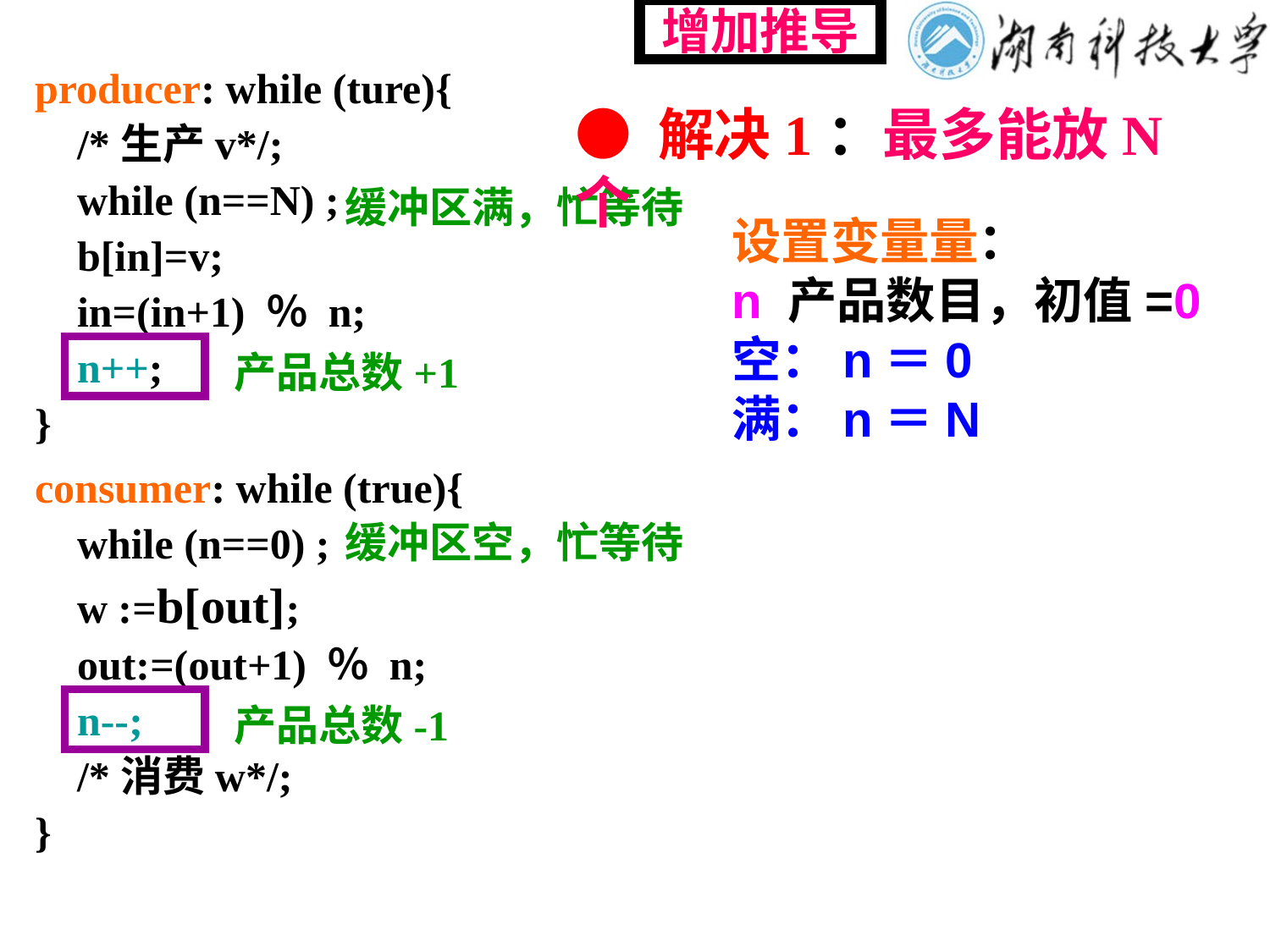

增加推导
producer: while (ture){
    /*生产v*/;
    while (n==N) ;
    b[in]=v;
    in=(in+1) ％ n;
    n++;
}
● 解决1：最多能放N个
缓冲区满，忙等待
设置变量量：
n 产品数目，初值=0
空：n＝0
满：n＝N

产品总数+1
consumer: while (true){
    while (n==0) ;
    w :=b[out];
    out:=(out+1) ％ n;
    n--;
    /*消费w*/;
}
缓冲区空，忙等待

产品总数-1